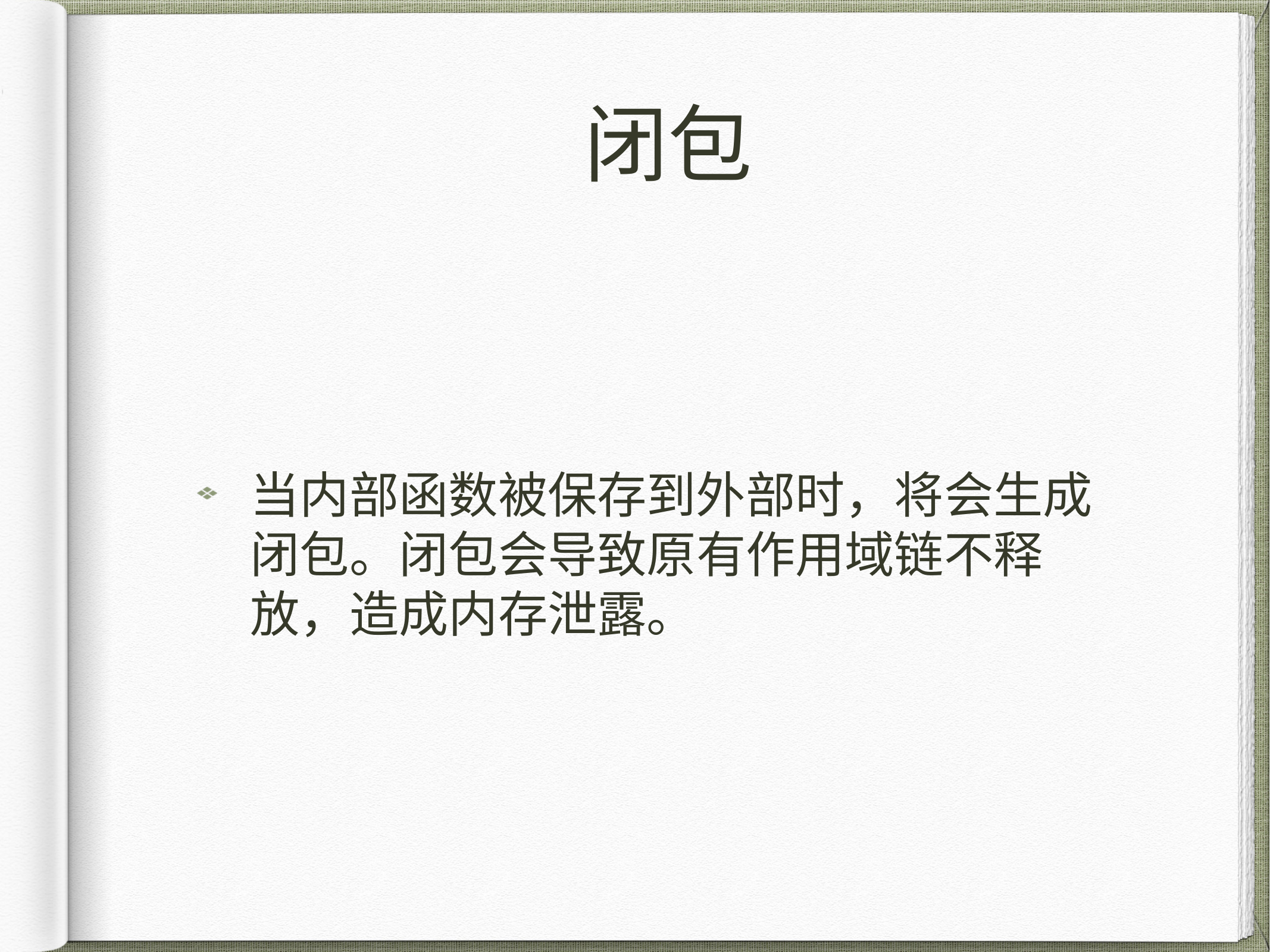

# 闭包
当内部函数被保存到外部时，将会生成闭包。闭包会导致原有作用域链不释放，造成内存泄露。